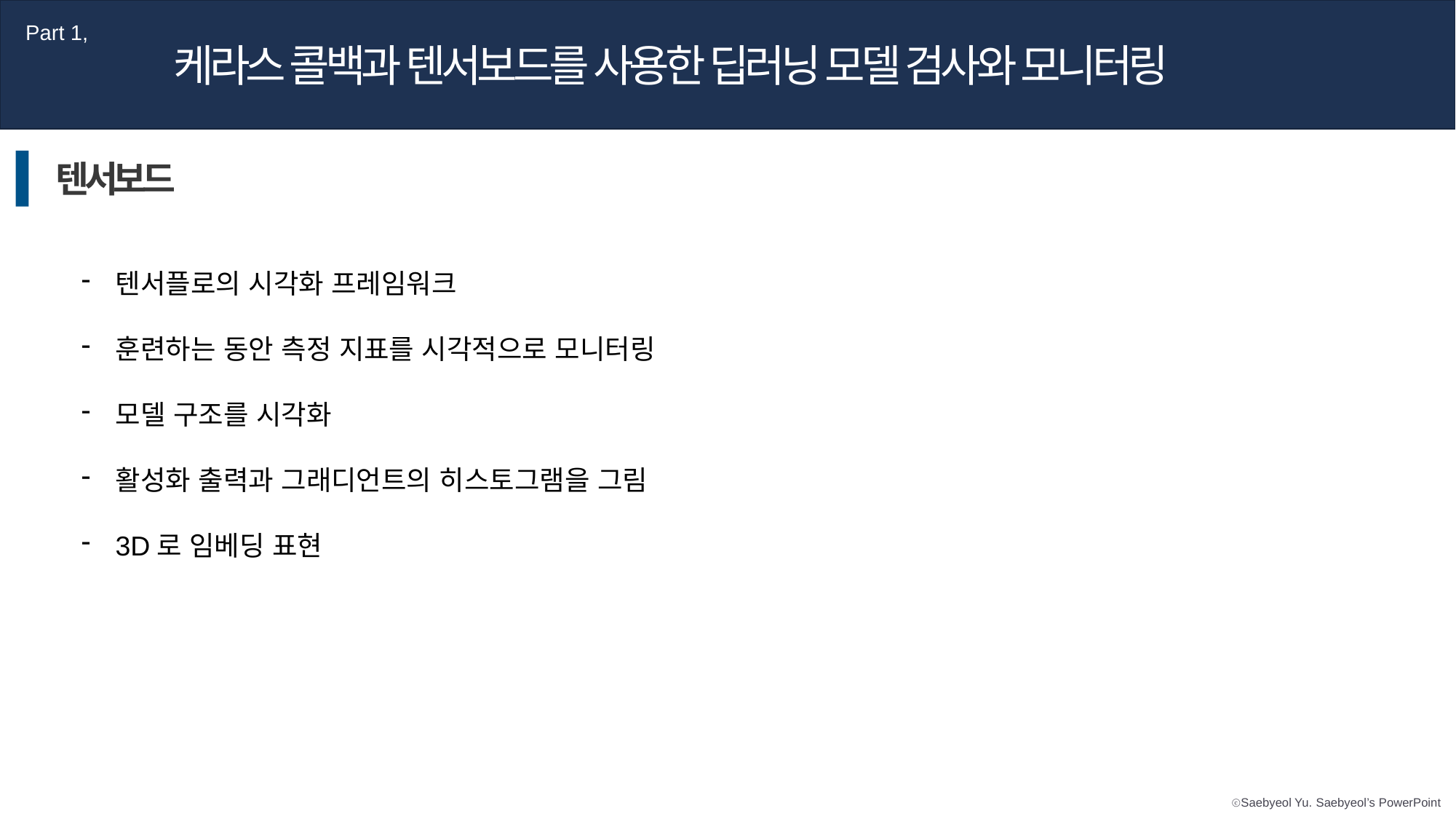

Part 1,
케라스 콜백과 텐서보드를 사용한 딥러닝 모델 검사와 모니터링

텐서보드
텐서플로의 시각화 프레임워크
훈련하는 동안 측정 지표를 시각적으로 모니터링
모델 구조를 시각화
활성화 출력과 그래디언트의 히스토그램을 그림
3D로 임베딩 표현